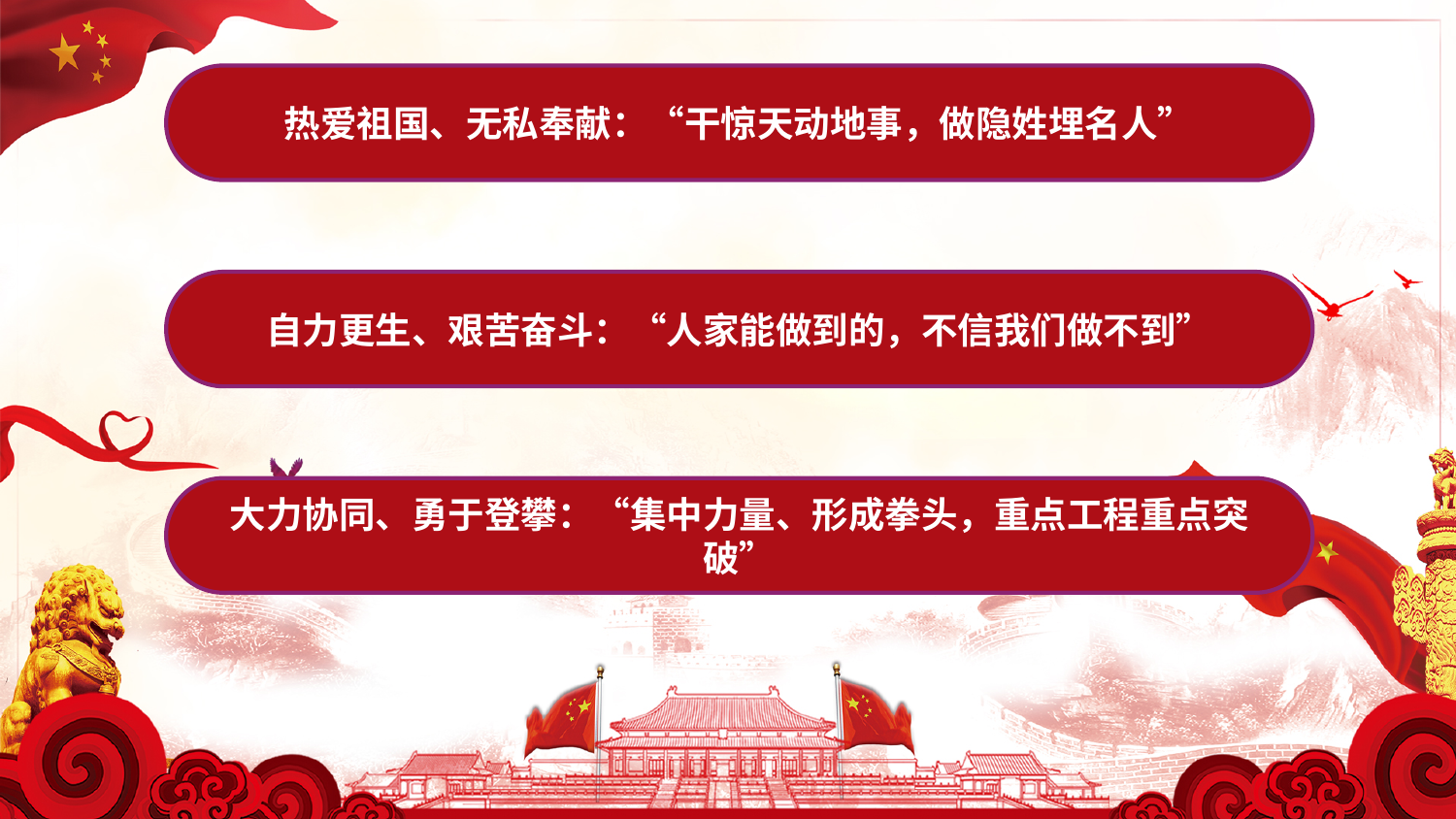

热爱祖国、无私奉献：“干惊天动地事，做隐姓埋名人”
自力更生、艰苦奋斗：“人家能做到的，不信我们做不到”
大力协同、勇于登攀：“集中力量、形成拳头，重点工程重点突破”